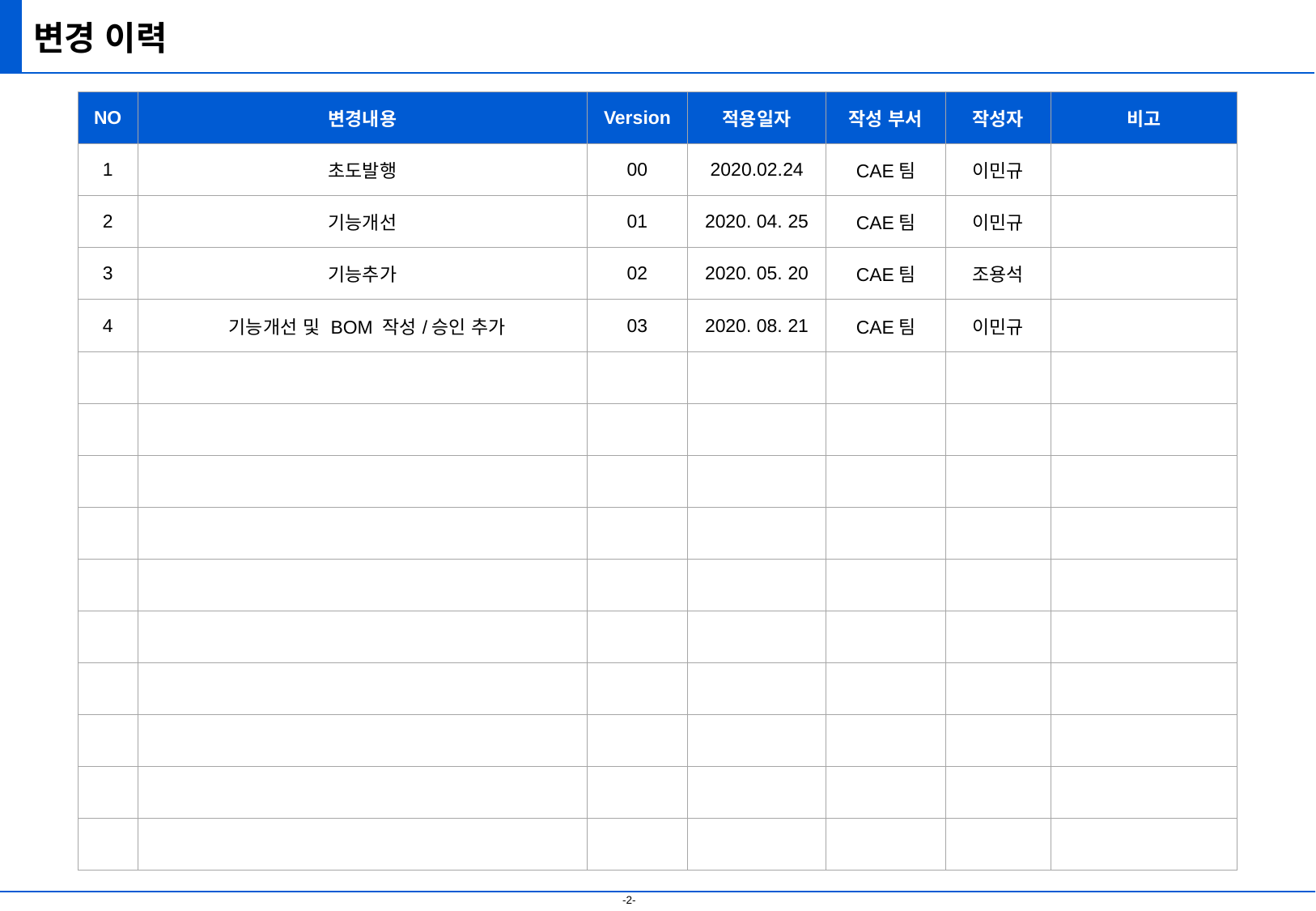

변경 이력
| NO | 변경내용 | Version | 적용일자 | 작성 부서 | 작성자 | 비고 |
| --- | --- | --- | --- | --- | --- | --- |
| 1 | 초도발행 | 00 | 2020.02.24 | CAE팀 | 이민규 |  |
| 2 | 기능개선 | 01 | 2020. 04. 25 | CAE팀 | 이민규 |  |
| 3 | 기능추가 | 02 | 2020. 05. 20 | CAE팀 | 조용석 |  |
| 4 | 기능개선 및 BOM 작성/승인 추가 | 03 | 2020. 08. 21 | CAE팀 | 이민규 |  |
|  |  |  |  |  |  |  |
|  |  |  |  |  |  |  |
|  |  |  |  |  |  |  |
|  |  |  |  |  |  |  |
|  |  |  |  |  |  |  |
|  |  |  |  |  |  |  |
|  |  |  |  |  |  |  |
|  |  |  |  |  |  |  |
|  |  |  |  |  |  |  |
|  |  |  |  |  |  |  |